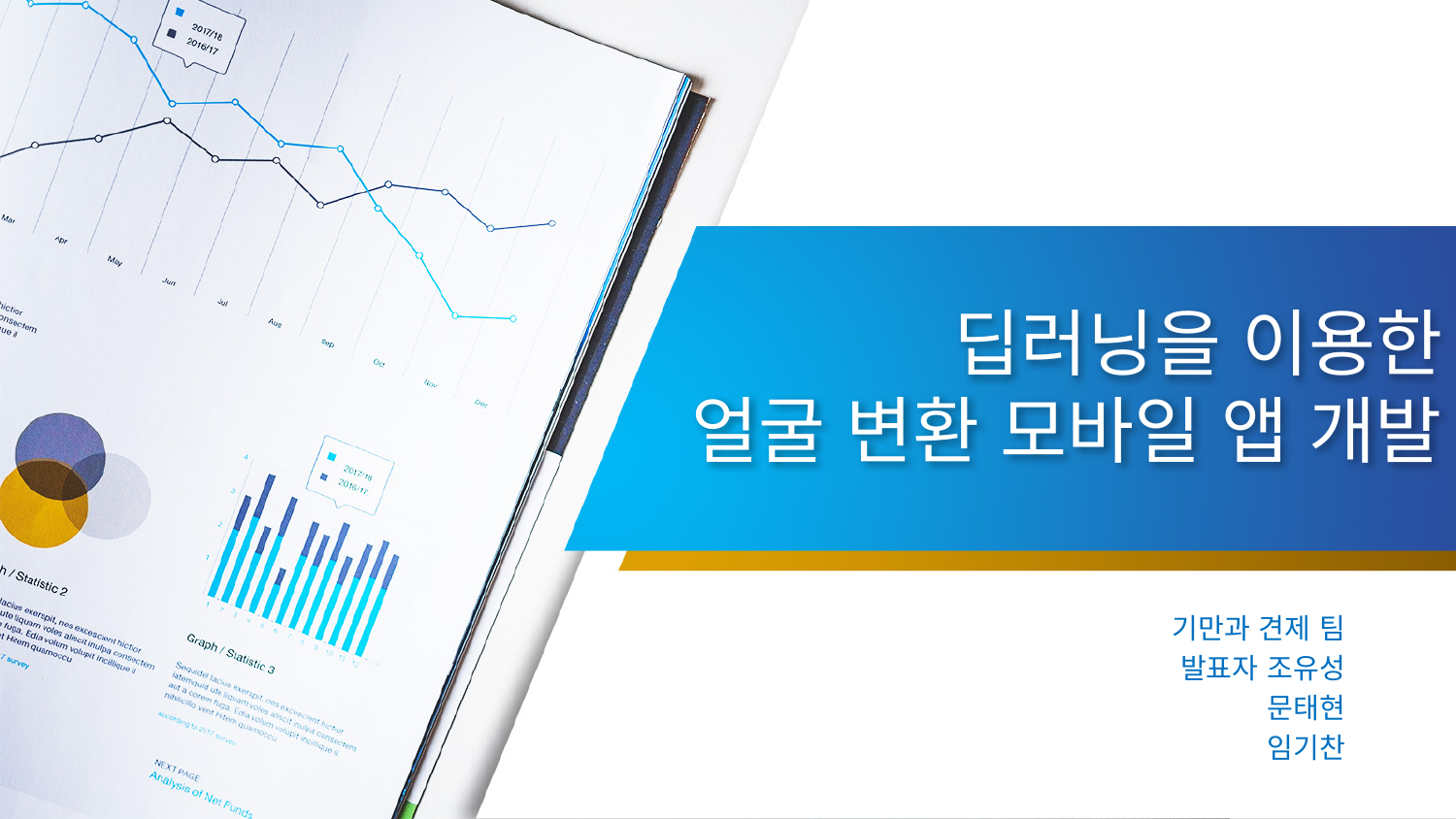

# 딥러닝을 이용한 얼굴 변환 모바일 앱 개발
기만과 견제 팀
발표자 조유성
문태현
임기찬